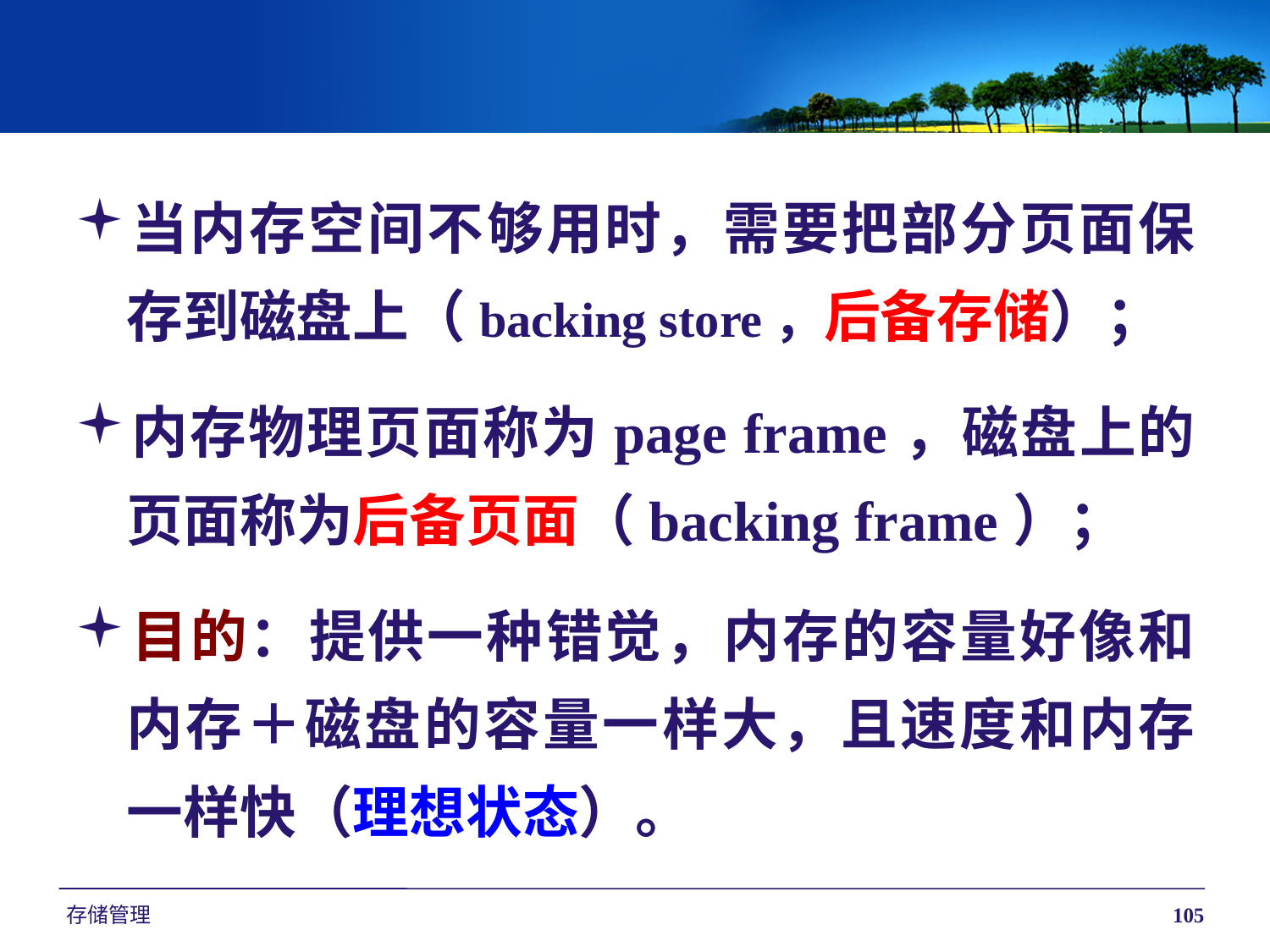

当内存空间不够用时，需要把部分页面保存到磁盘上（backing store，后备存储）；
内存物理页面称为page frame，磁盘上的页面称为后备页面（backing frame）；
目的：提供一种错觉，内存的容量好像和内存＋磁盘的容量一样大，且速度和内存一样快（理想状态）。
存储管理
105